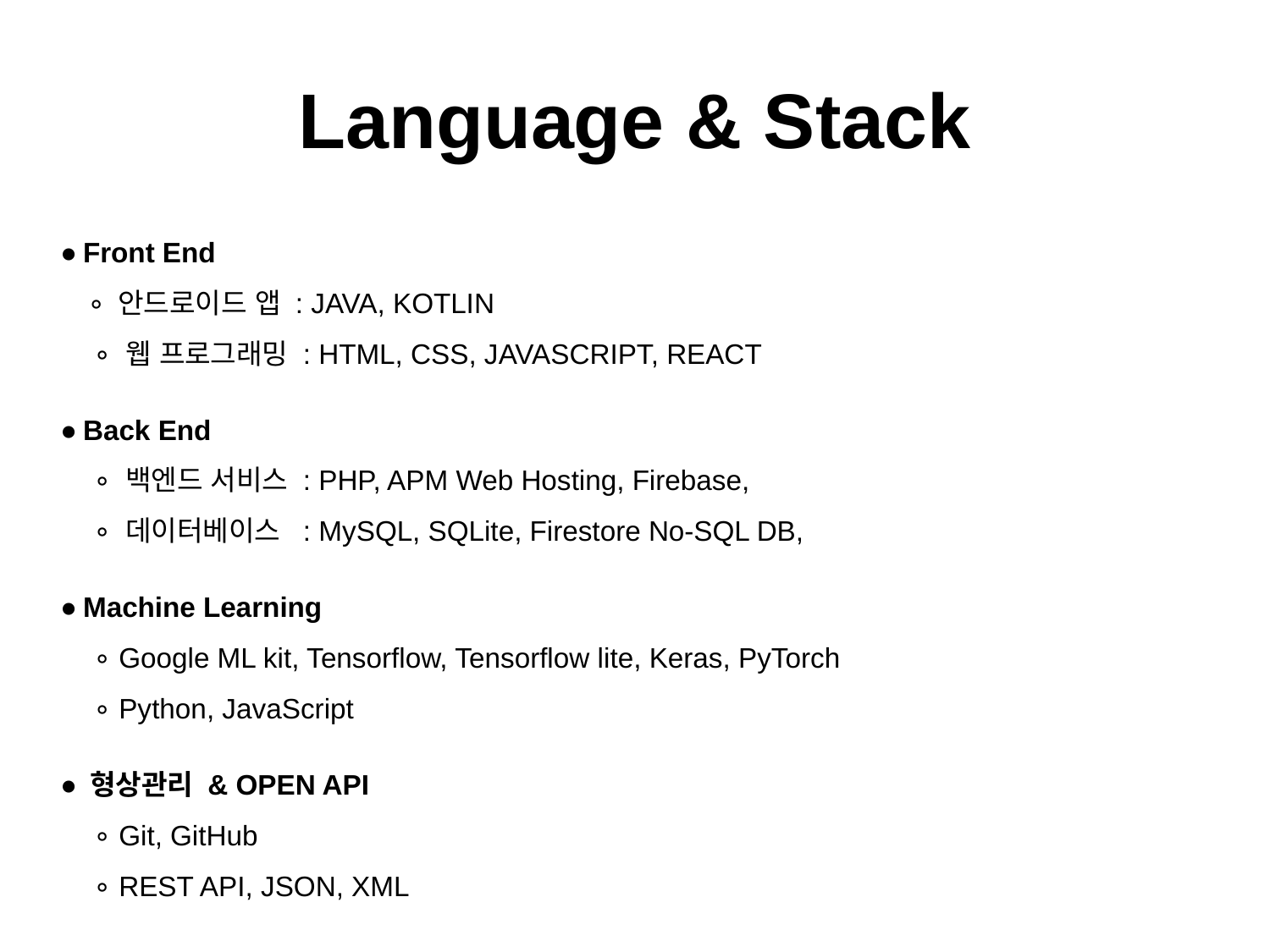

# Language & Stack
⦁ Front End
    ∘ 안드로이드 앱 : JAVA, KOTLIN
    ∘ 웹 프로그래밍 : HTML, CSS, JAVASCRIPT, REACT

⦁ Back End
    ∘ 백엔드 서비스 : PHP, APM Web Hosting, Firebase,
    ∘ 데이터베이스  : MySQL, SQLite, Firestore No-SQL DB,

⦁ Machine Learning
    ∘ Google ML kit, Tensorflow, Tensorflow lite, Keras, PyTorch
    ∘ Python, JavaScript

⦁ 형상관리 & OPEN API
    ∘ Git, GitHub
    ∘ REST API, JSON, XML